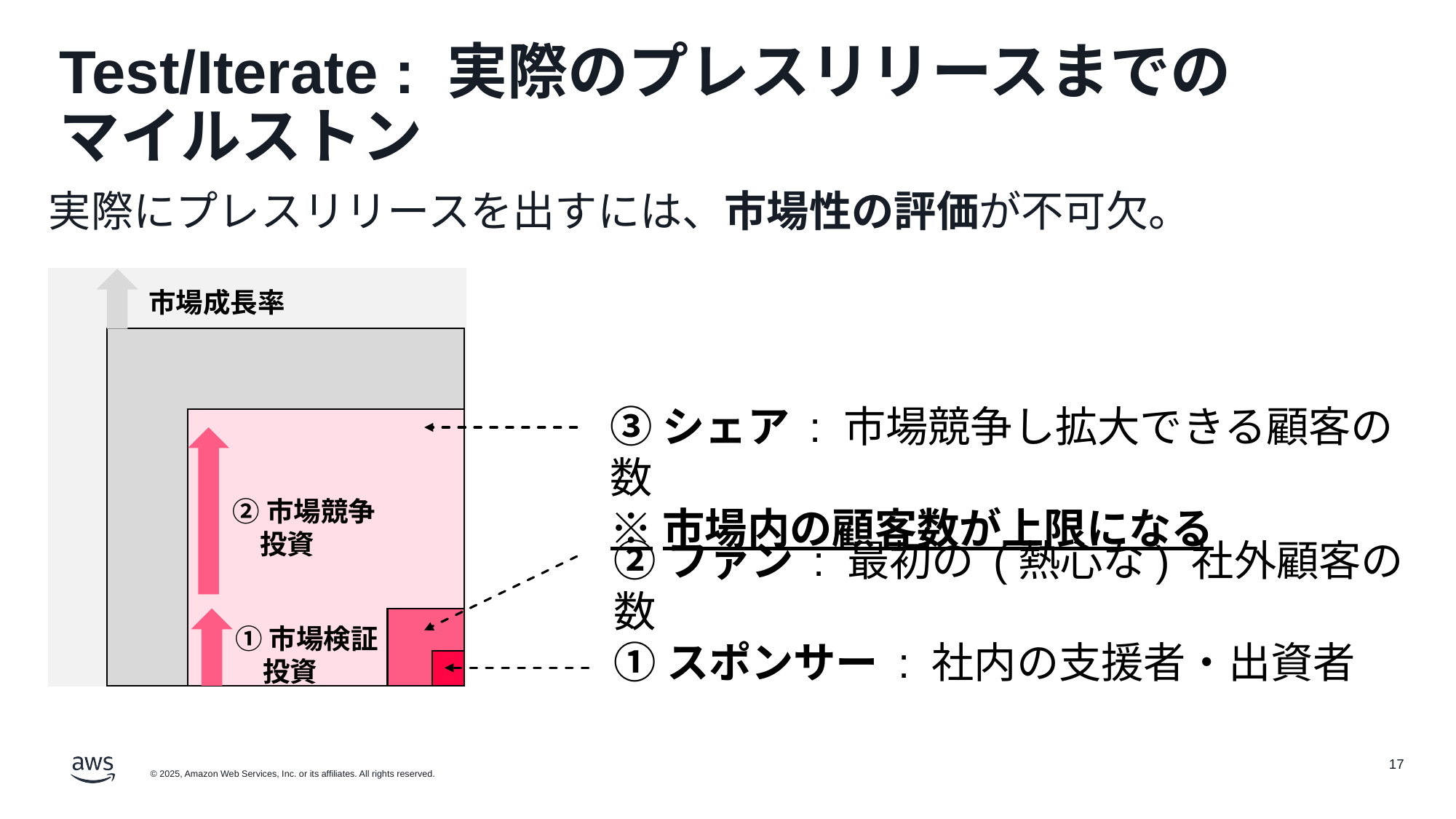

# Test/Iterate : 実際のプレスリリースまでの マイルストン
実際にプレスリリースを出すには、市場性の評価が不可欠。

市場成長率

③シェア : 市場競争し拡大できる顧客の数
※市場内の顧客数が上限になる

②市場競争
　投資

②ファン : 最初の (熱心な) 社外顧客の数

①市場検証
　投資

①スポンサー : 社内の支援者・出資者

17